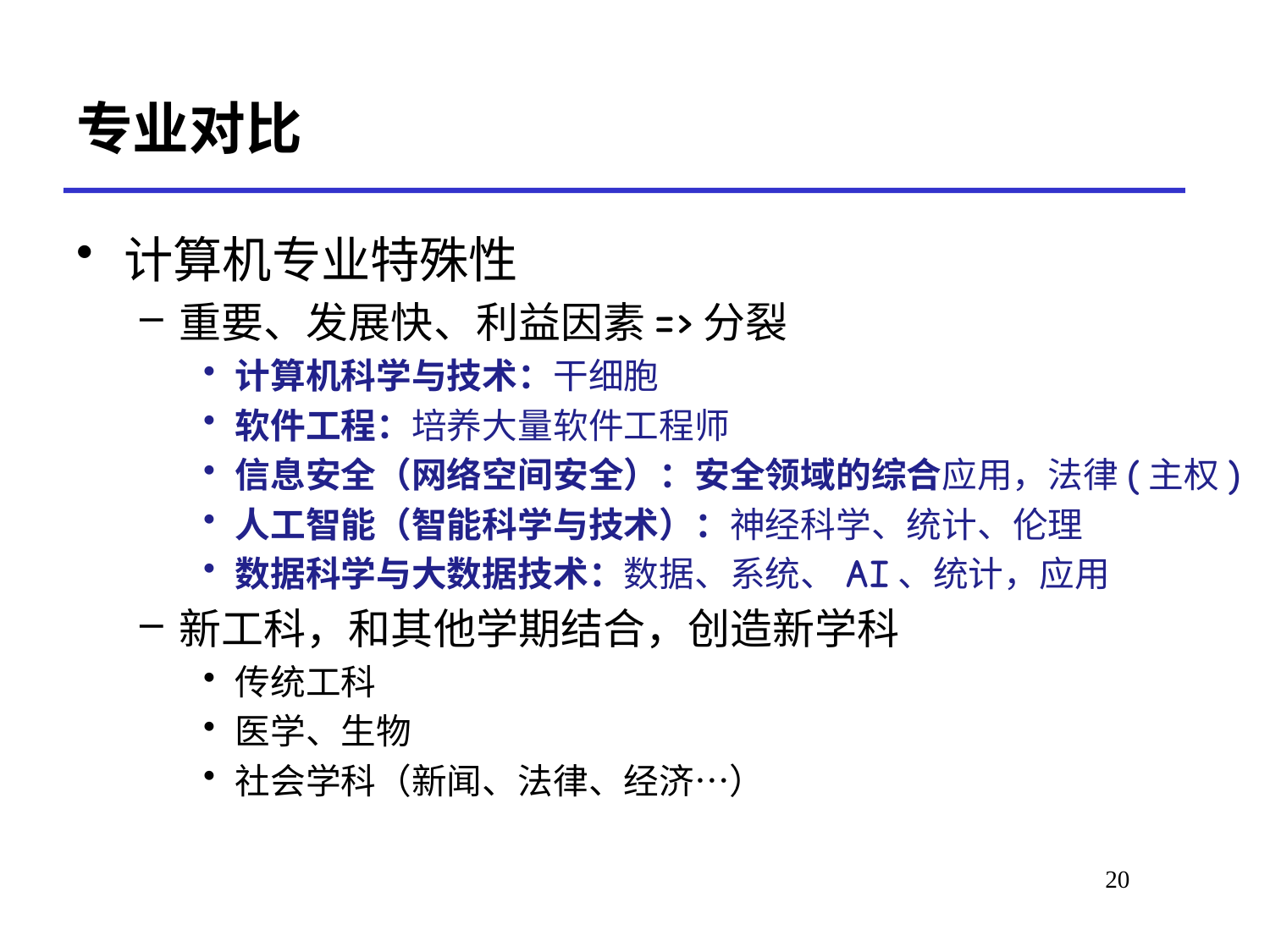

# 专业对比
计算机专业特殊性
重要、发展快、利益因素=>分裂
计算机科学与技术：干细胞
软件工程：培养大量软件工程师
信息安全（网络空间安全）：安全领域的综合应用，法律(主权)
人工智能（智能科学与技术）：神经科学、统计、伦理
数据科学与大数据技术：数据、系统、AI、统计，应用
新工科，和其他学期结合，创造新学科
传统工科
医学、生物
社会学科（新闻、法律、经济…）

20